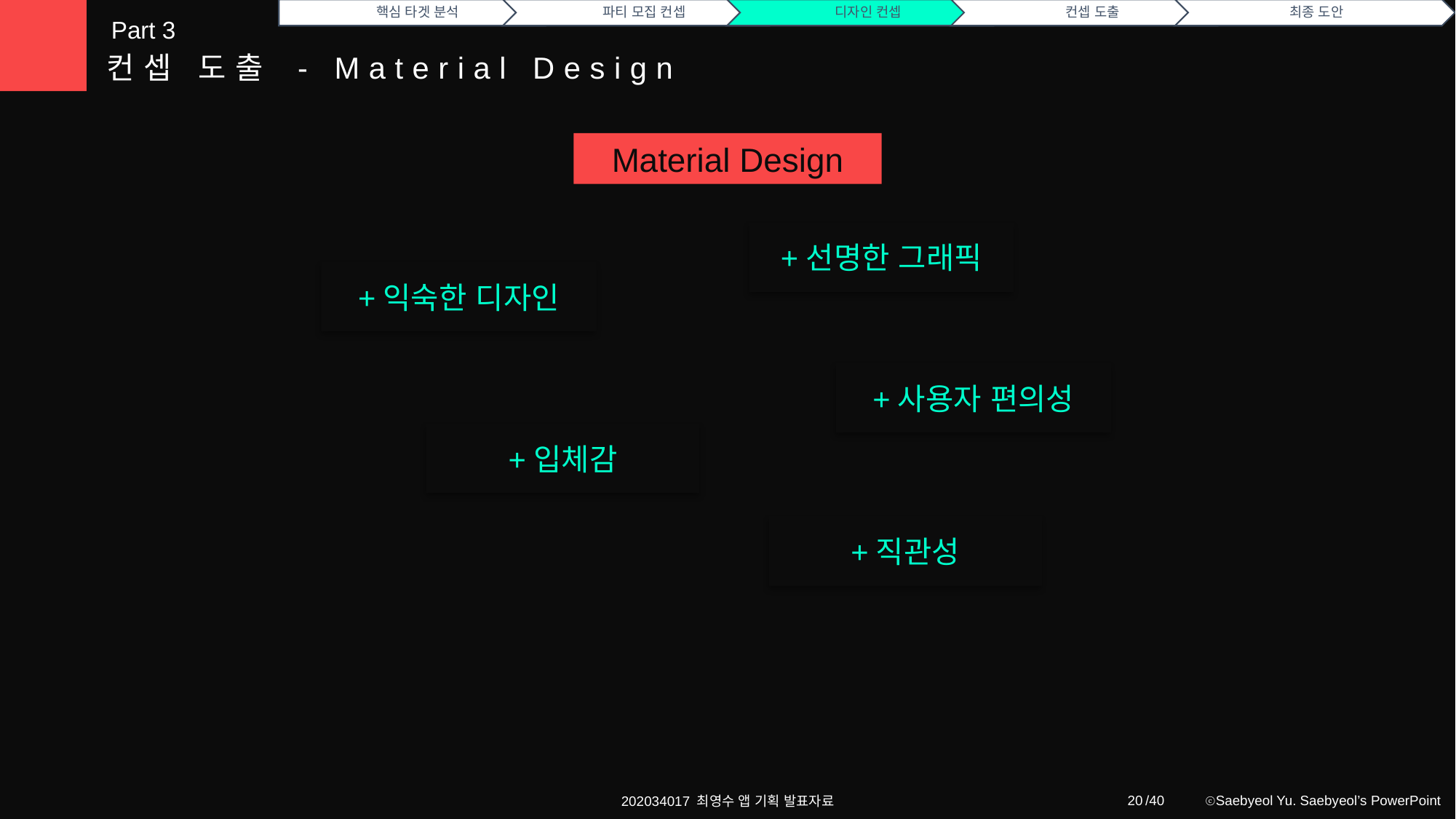

핵심 타겟 분석
파티 모집 컨셉
디자인 컨셉
컨셉 도출
최종 도안
Part 3
컨셉 도출 - Material Design
Material Design
+선명한 그래픽
+익숙한 디자인
+사용자 편의성
+입체감
+직관성
20
202034017 최영수 앱 기획 발표자료